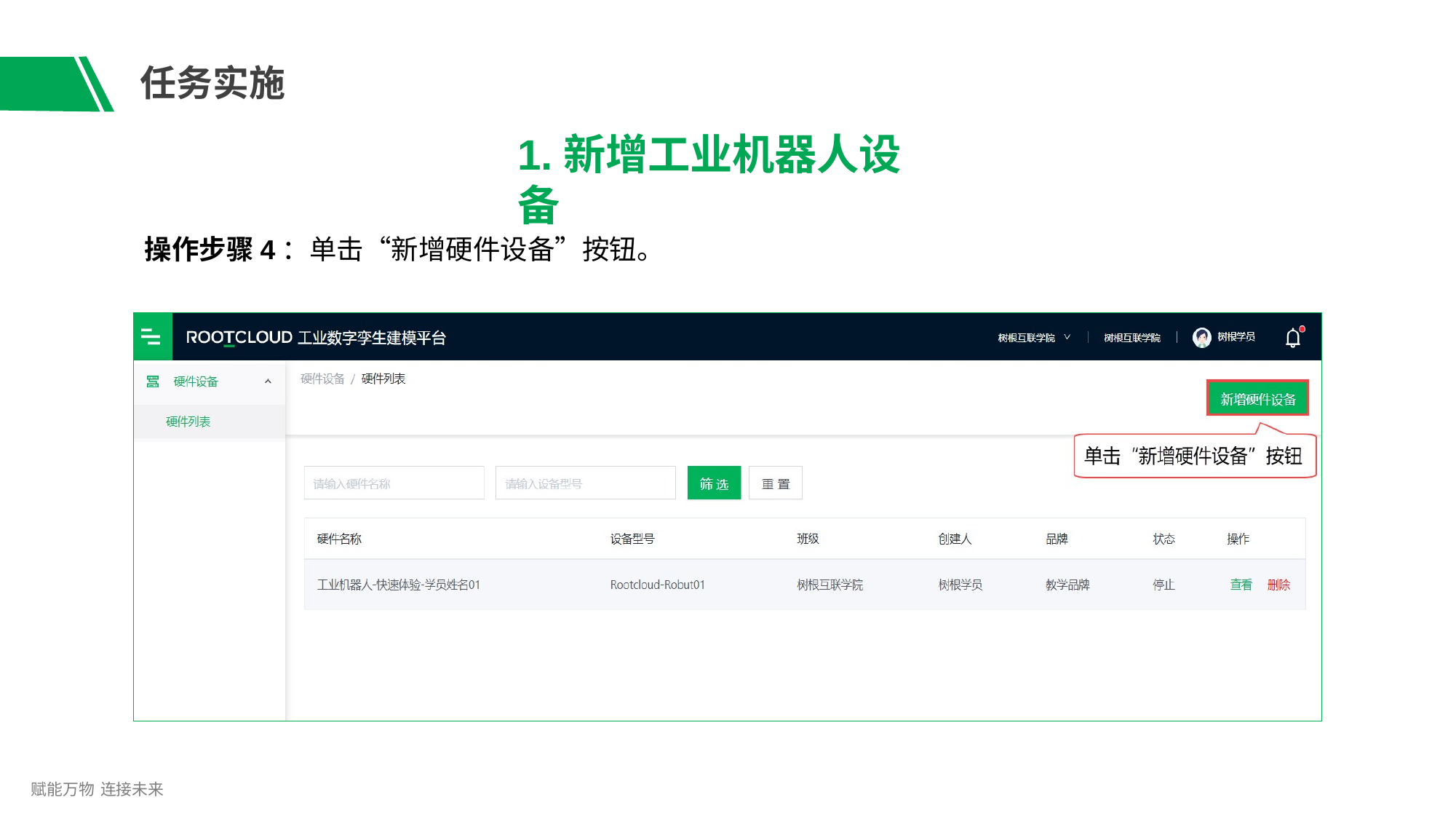

# 任务实施
1.新增工业机器人设备
操作步骤4：单击“新增硬件设备”按钮。

赋能万物 连接未来